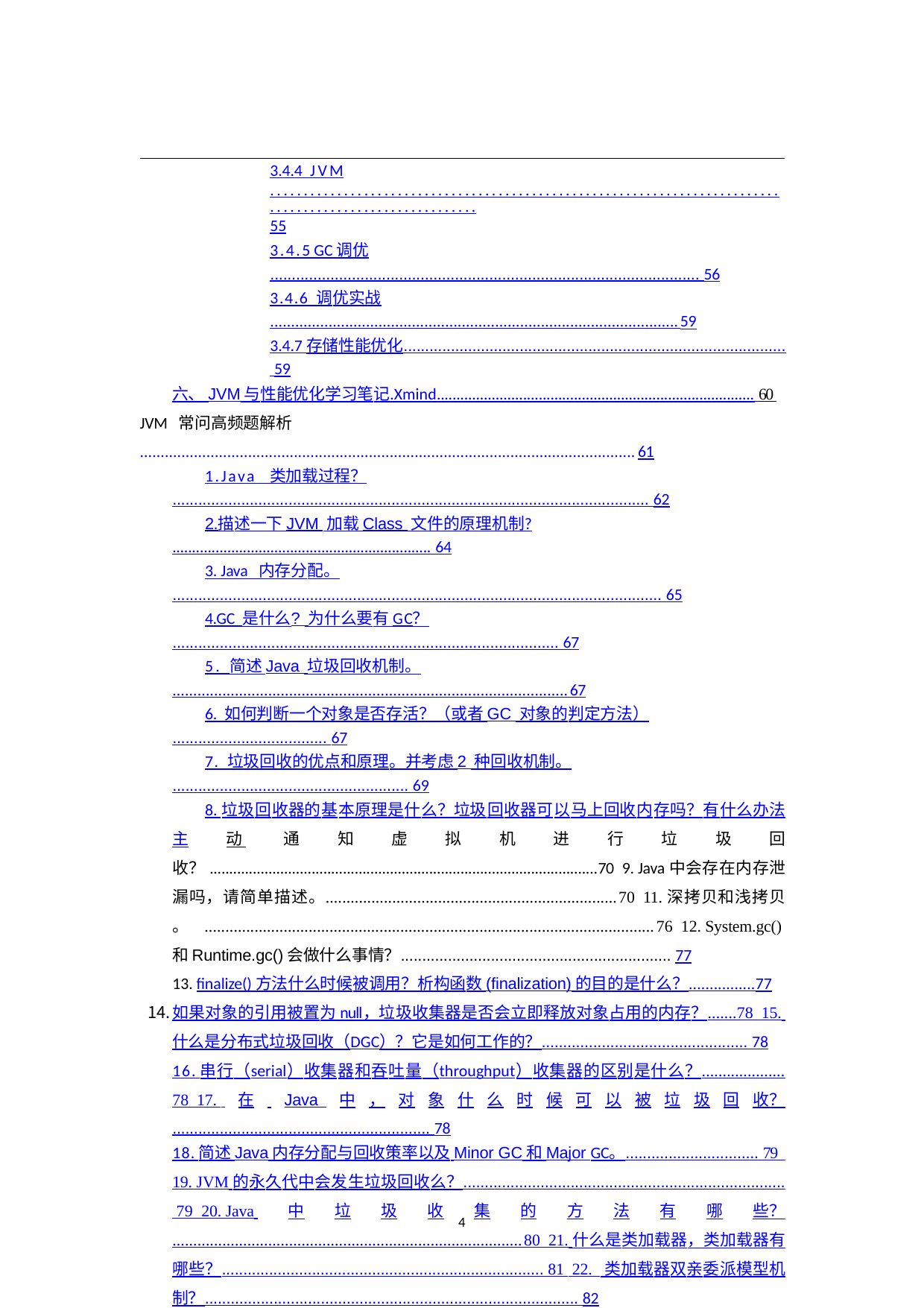

3.4.4  JVM...........................................................................................................55
3.4.5 GC 调优.................................................................................................... 56
3.4.6  调优实战..................................................................................................59
3.4.7 存储性能优化......................................................................................... 59
六、 JVM 与性能优化学习笔记.Xmind................................................................................. 60  JVM   常问高频题解析.......................................................................................................................61
1.Java   类加载过程？............................................................................................................... 62
2.描述一下 JVM  加载 Class  文件的原理机制?.................................................................. 64
3. Java   内存分配。.................................................................................................................. 65
4.GC  是什么?  为什么要有 GC？.......................................................................................... 67
5.  简述 Java  垃圾回收机制。...............................................................................................67
6.  如何判断一个对象是否存活？（或者 GC  对象的判定方法）.................................... 67
7.  垃圾回收的优点和原理。并考虑 2  种回收机制。....................................................... 69
8. 垃圾回收器的基本原理是什么？垃圾回收器可以马上回收内存吗？有什么办法主动 通知虚拟机进行垃圾回收？...................................................................................................70  9. Java 中会存在内存泄漏吗，请简单描述。......................................................................70  11. 深拷贝和浅拷贝。............................................................................................................76  12. System.gc() 和 Runtime.gc() 会做什么事情？............................................................... 77
finalize() 方法什么时候被调用？析构函数 (finalization) 的目的是什么？................77
如果对象的引用被置为 null，垃圾收集器是否会立即释放对象占用的内存？.......78  15. 什么是分布式垃圾回收（DGC）？它是如何工作的？................................................ 78
16. 串行（serial）收集器和吞吐量（throughput）收集器的区别是什么？....................78  17.  在 Java  中，对象什么时候可以被垃圾回收？............................................................ 78
18. 简述 Java 内存分配与回收策率以及 Minor GC 和 Major GC。............................... 79  19. JVM 的永久代中会发生垃圾回收么？........................................................................... 79  20. Java 中垃圾收集的方法有哪些？....................................................................................80  21. 什么是类加载器，类加载器有哪些？........................................................................... 81  22.   类加载器双亲委派模型机制？....................................................................................... 82
Java  基础知识点汇总....................................................................................................................... 83
Object.......................................................................................................................................  83
equals  方法..................................................................................................................... 83
hashCode  方法............................................................................................................... 83
static..........................................................................................................................................84
final............................................................................................................................................85  String、StringBuffer、StringBuilder.....................................................................................85  异常处理................................................................................................................................... 86
内部类.......................................................................................................................................  87
匿名内部类.......................................................................................................................87
多态...........................................................................................................................................  87
抽象和接口............................................................................................................................... 88
集合框架................................................................................................................................... 88
HashMap..........................................................................................................................  89

4